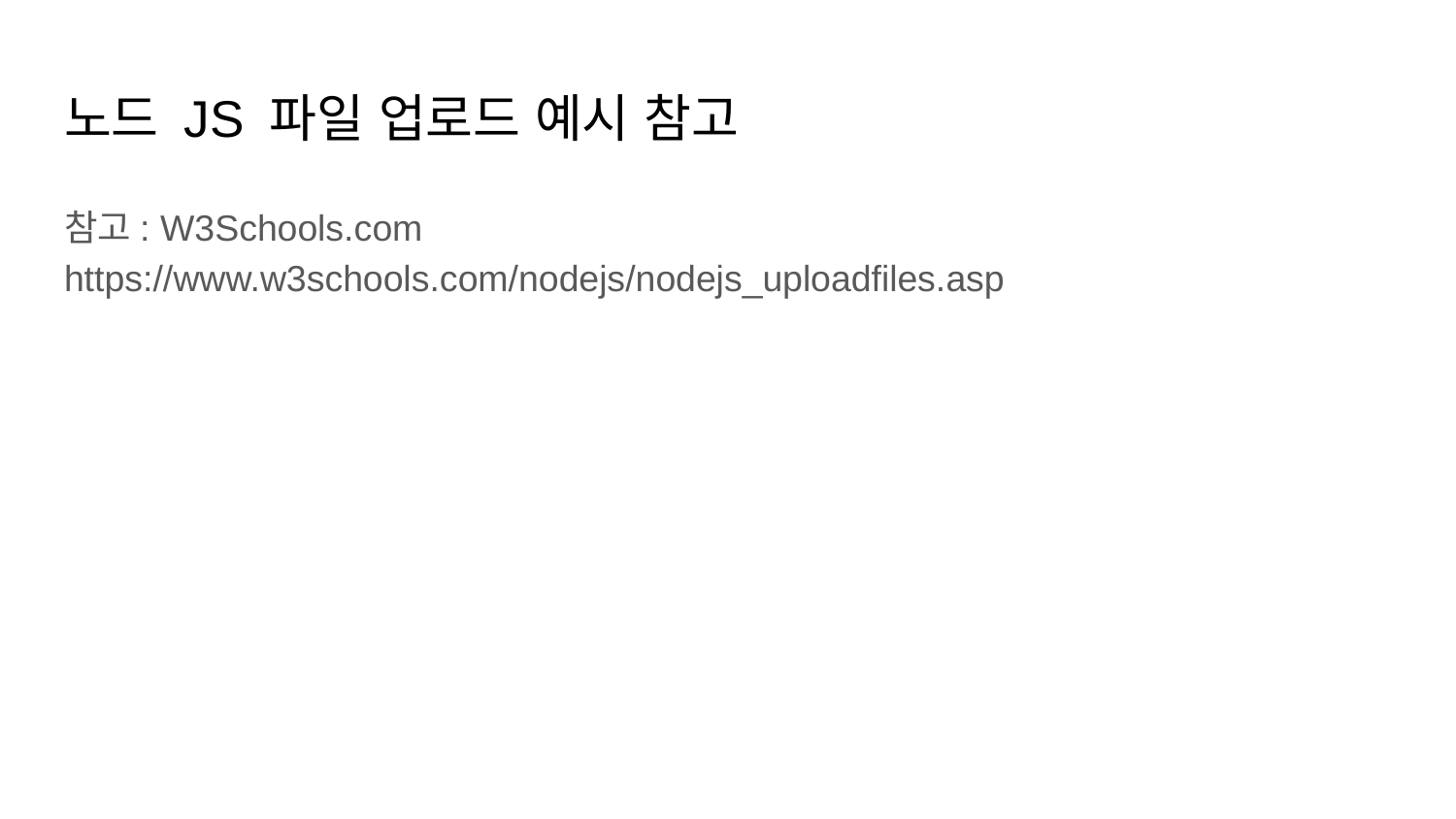

# 노드 JS 파일 업로드 예시 참고
참고: W3Schools.com
https://www.w3schools.com/nodejs/nodejs_uploadfiles.asp